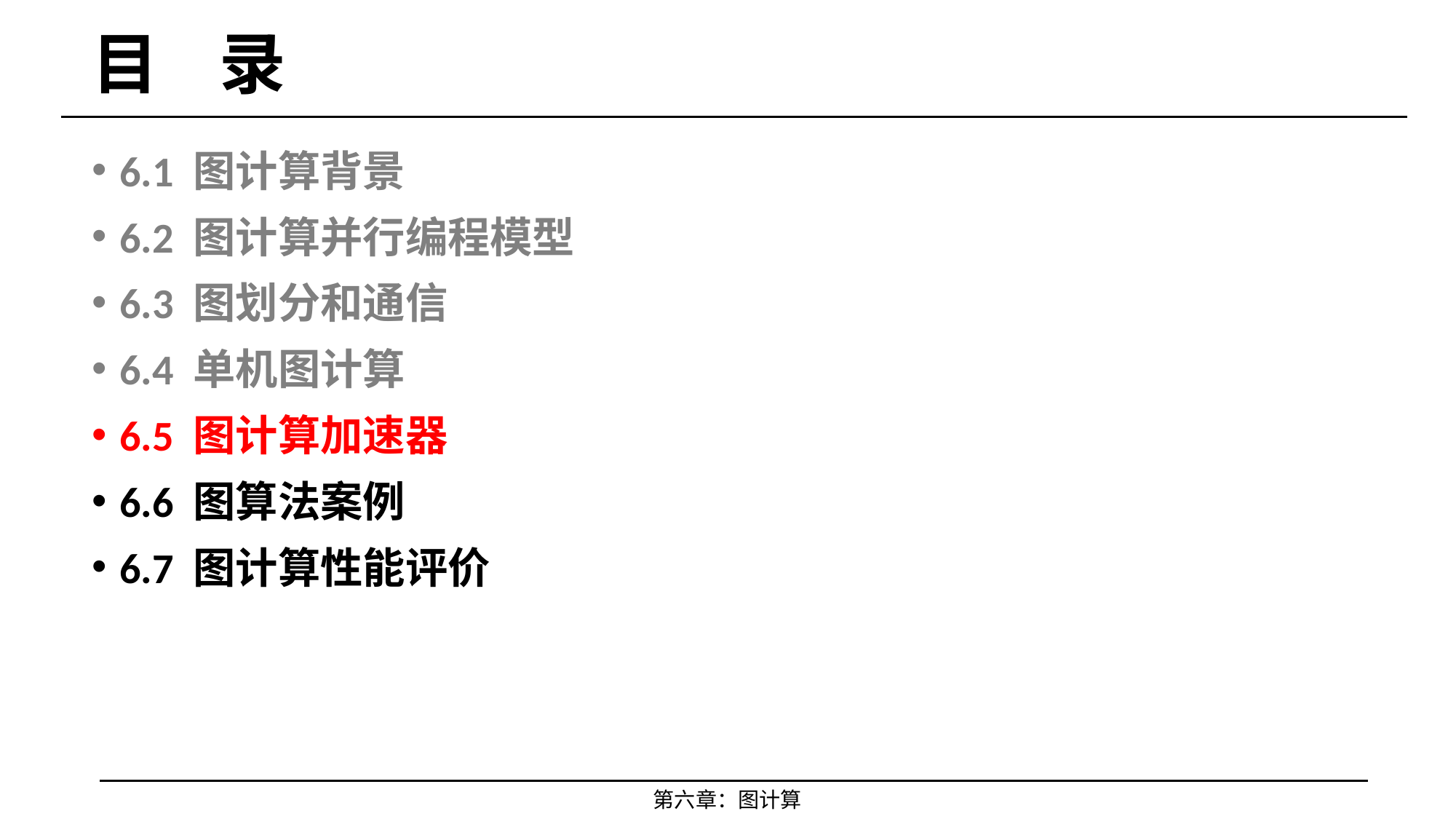

# 目    录
6.1 图计算背景
6.2 图计算并行编程模型
6.3 图划分和通信
6.4 单机图计算
6.5 图计算加速器
6.6 图算法案例
6.7 图计算性能评价